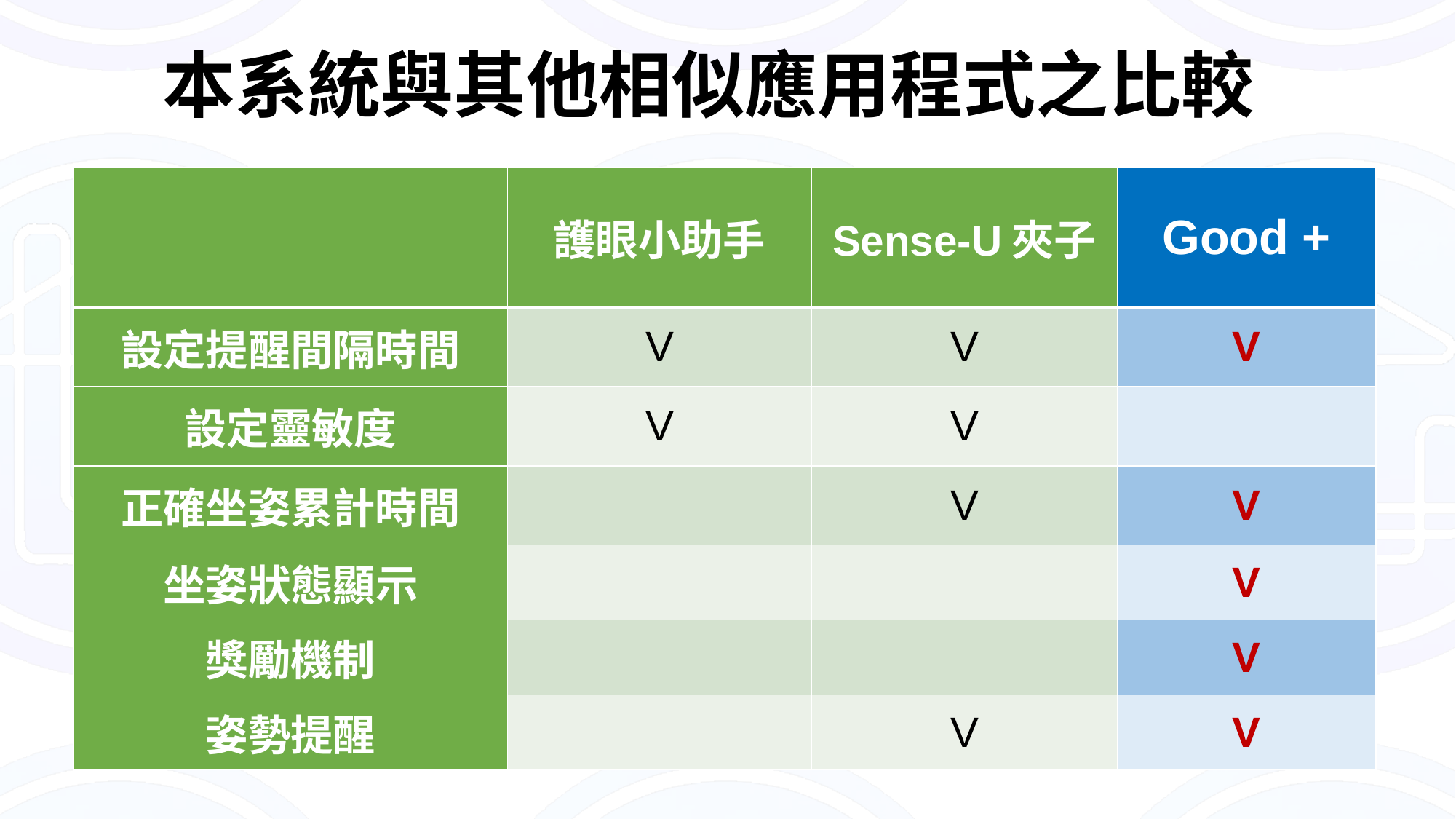

# 本系統與其他相似應用程式之比較
|  | 護眼小助手 | Sense-U夾子 | Good + |
| --- | --- | --- | --- |
| 設定提醒間隔時間 | V | V | V |
| 設定靈敏度 | V | V |  |
| 正確坐姿累計時間 |  | V | V |
| 坐姿狀態顯示 |  |  | V |
| 獎勵機制 |  |  | V |
| 姿勢提醒 |  | V | V |